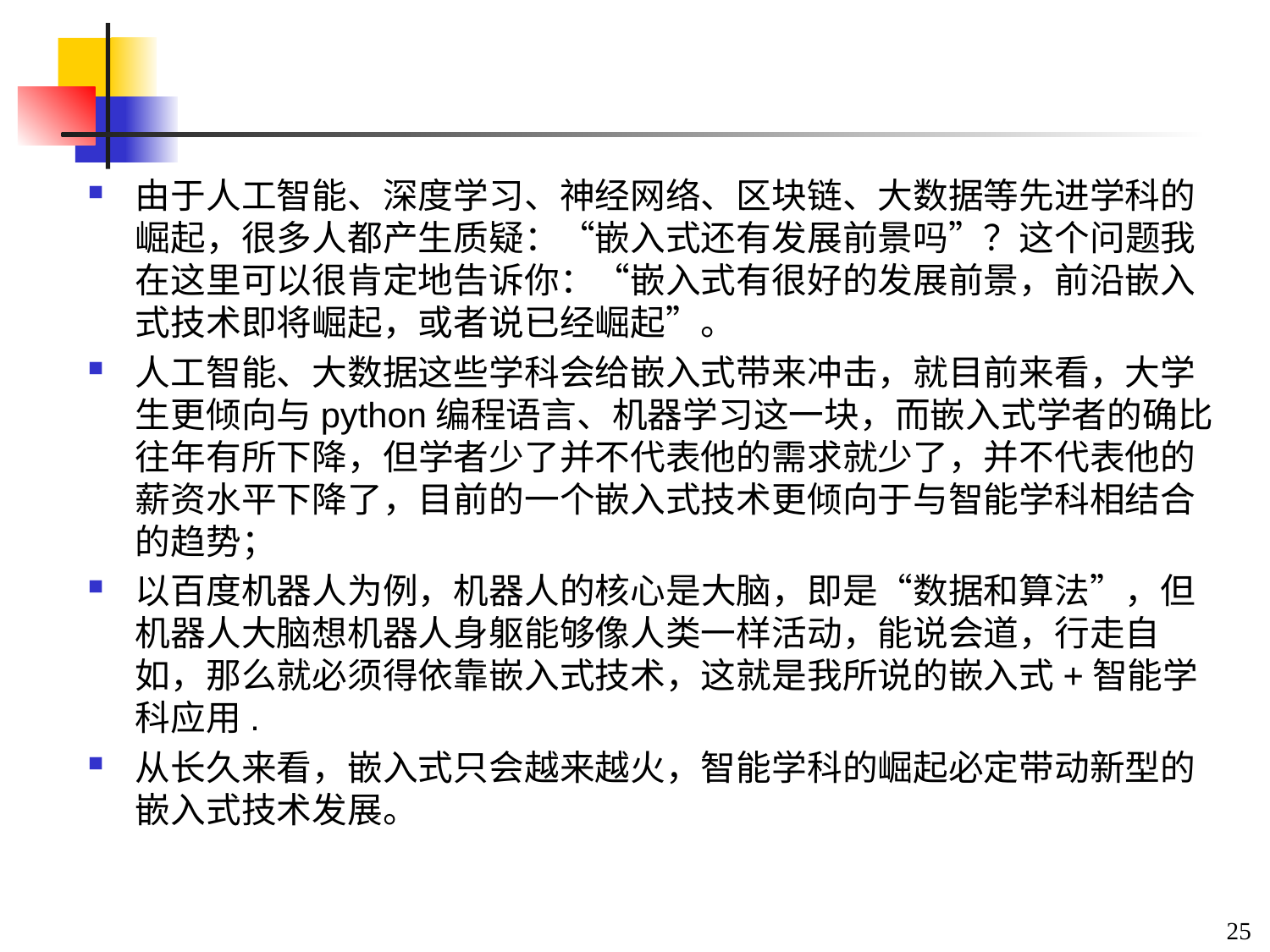

#
由于人工智能、深度学习、神经网络、区块链、大数据等先进学科的崛起，很多人都产生质疑：“嵌入式还有发展前景吗”？这个问题我在这里可以很肯定地告诉你：“嵌入式有很好的发展前景，前沿嵌入式技术即将崛起，或者说已经崛起”。
人工智能、大数据这些学科会给嵌入式带来冲击，就目前来看，大学生更倾向与python编程语言、机器学习这一块，而嵌入式学者的确比往年有所下降，但学者少了并不代表他的需求就少了，并不代表他的薪资水平下降了，目前的一个嵌入式技术更倾向于与智能学科相结合的趋势；
以百度机器人为例，机器人的核心是大脑，即是“数据和算法”，但机器人大脑想机器人身躯能够像人类一样活动，能说会道，行走自如，那么就必须得依靠嵌入式技术，这就是我所说的嵌入式+智能学科应用.
从长久来看，嵌入式只会越来越火，智能学科的崛起必定带动新型的嵌入式技术发展。